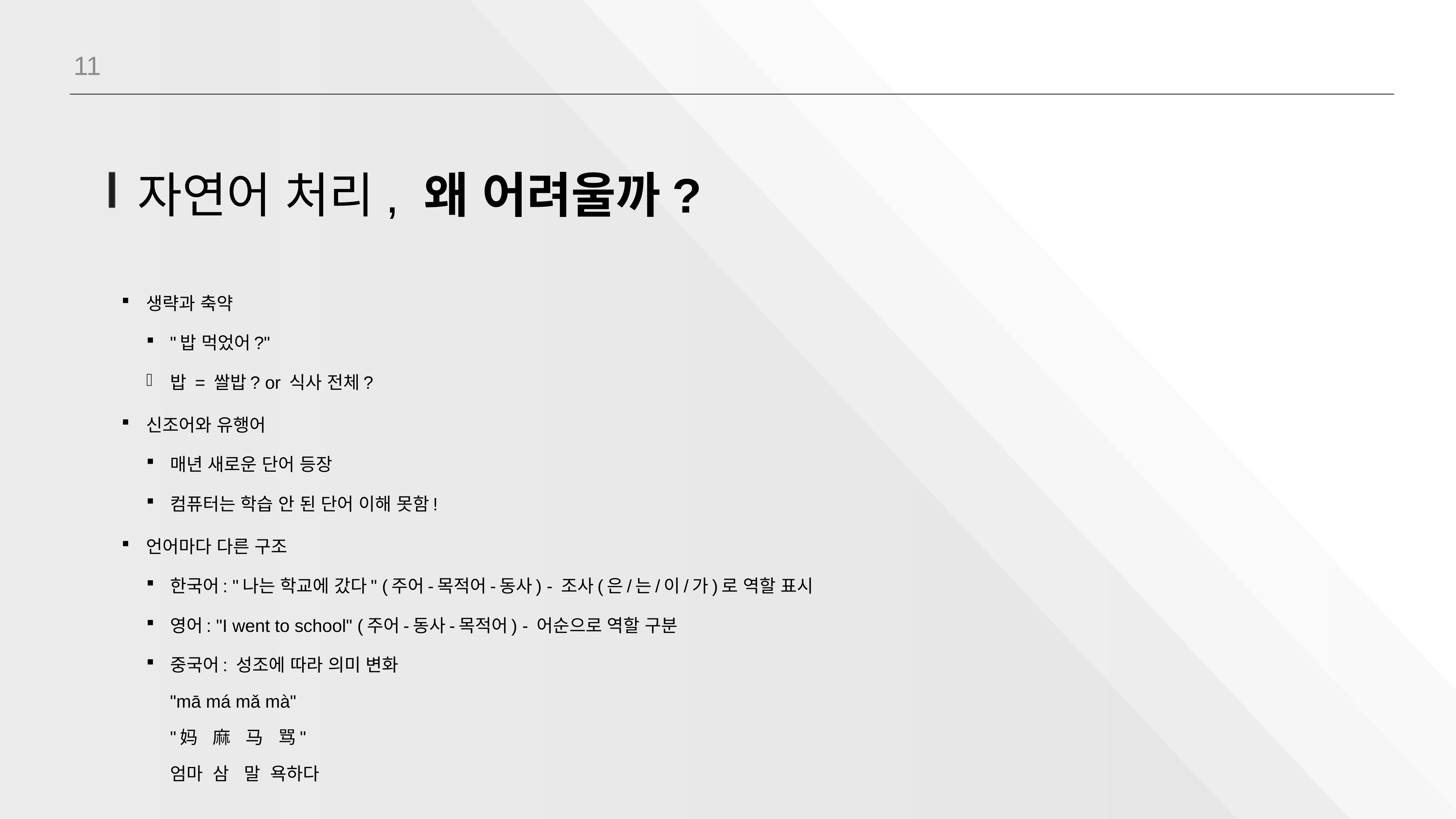

11
# 자연어 처리, 왜 어려울까?
생략과 축약
"밥 먹었어?"
밥 = 쌀밥? or 식사 전체?
신조어와 유행어
매년 새로운 단어 등장
컴퓨터는 학습 안 된 단어 이해 못함!
언어마다 다른 구조
한국어: "나는 학교에 갔다" (주어-목적어-동사) - 조사(은/는/이/가)로 역할 표시
영어: "I went to school" (주어-동사-목적어) - 어순으로 역할 구분
중국어: 성조에 따라 의미 변화
"mā má mǎ mà"
"妈   麻   马   骂"
엄마  삼   말  욕하다